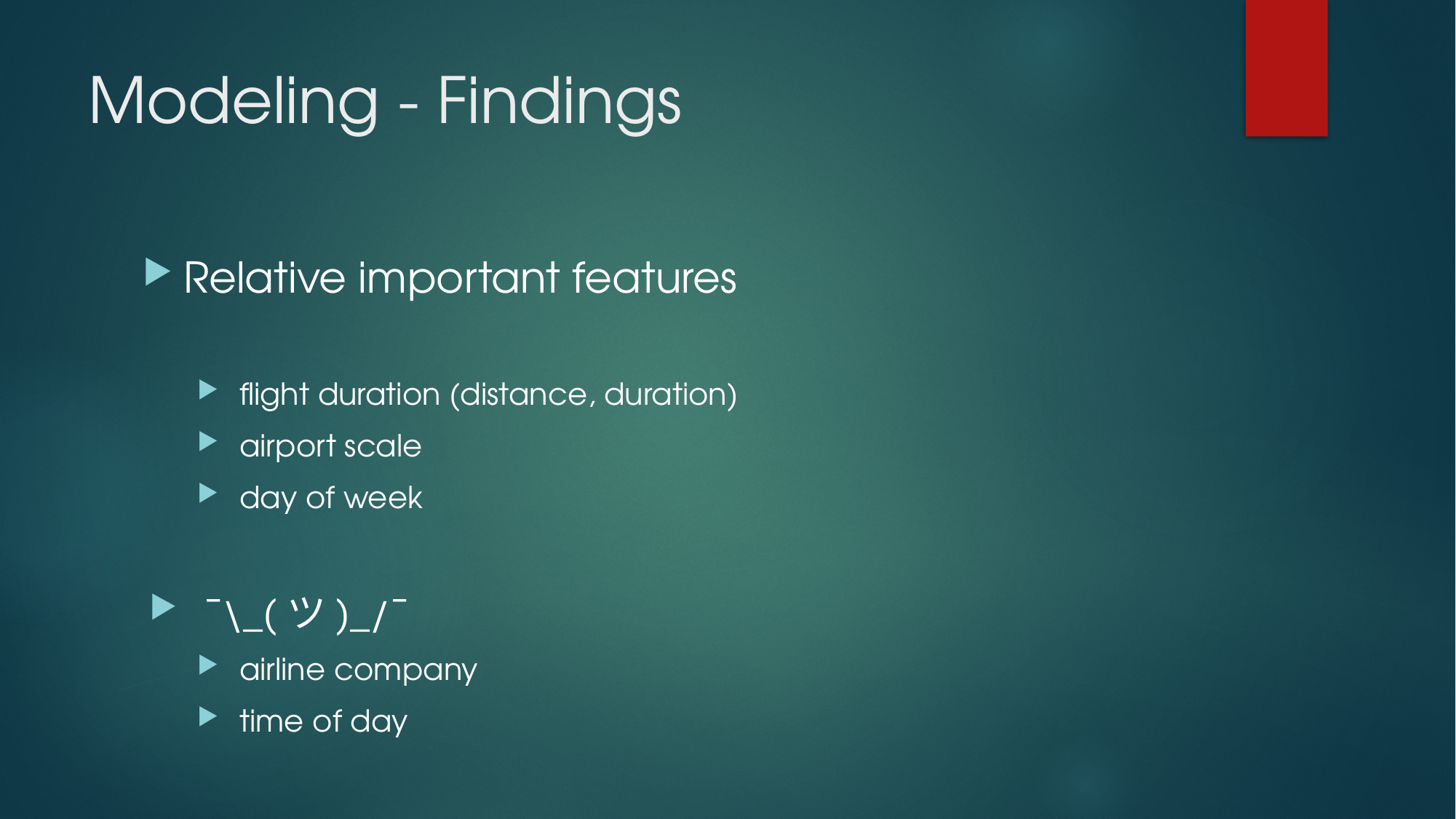

# Modeling - Findings
Relative important features

 flight duration (distance, duration)
 airport scale
 day of week

¯\_(ツ)_/¯
 airline company
 time of day